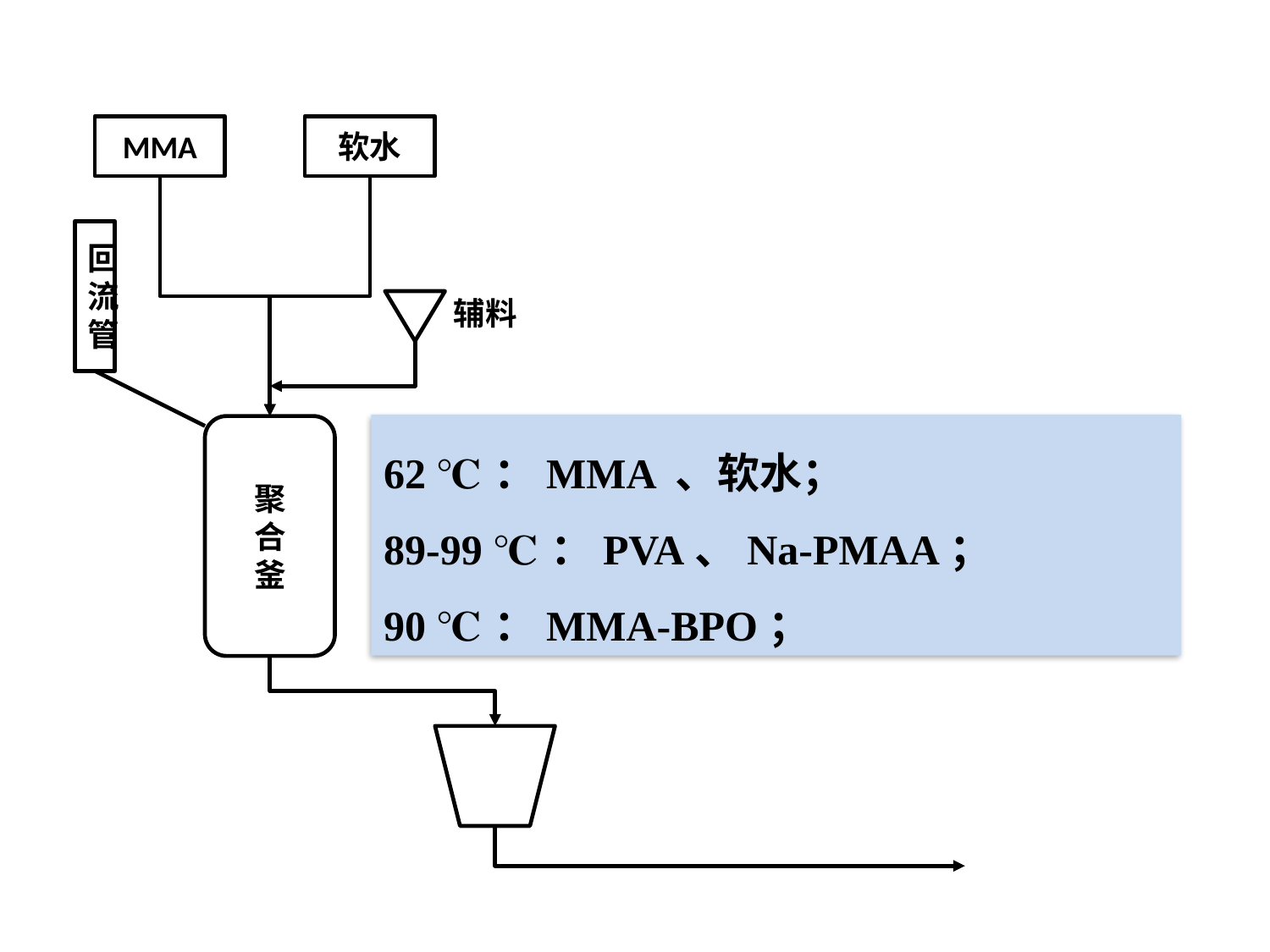

MMA
软水
回流管
辅料

62 ℃：MMA 、软水；
89-99 ℃：PVA、Na-PMAA；
90 ℃：MMA-BPO；
聚
合
釜